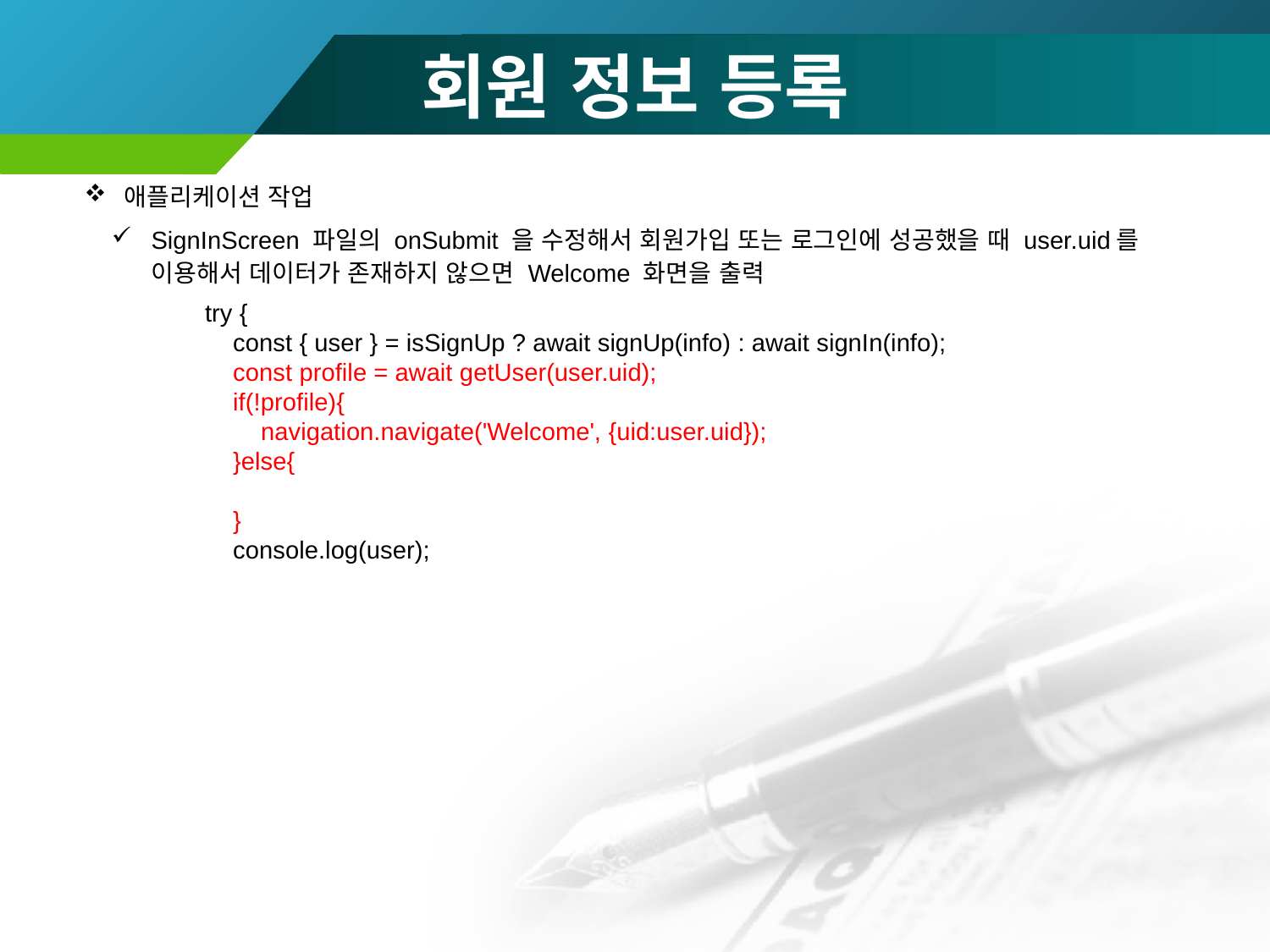

# 회원 정보 등록
애플리케이션 작업
SignInScreen 파일의 onSubmit 을 수정해서 회원가입 또는 로그인에 성공했을 때 user.uid를 이용해서 데이터가 존재하지 않으면 Welcome 화면을 출력
        try {
            const { user } = isSignUp ? await signUp(info) : await signIn(info);
            const profile = await getUser(user.uid);
            if(!profile){
                navigation.navigate('Welcome', {uid:user.uid});
            }else{

            }
            console.log(user);